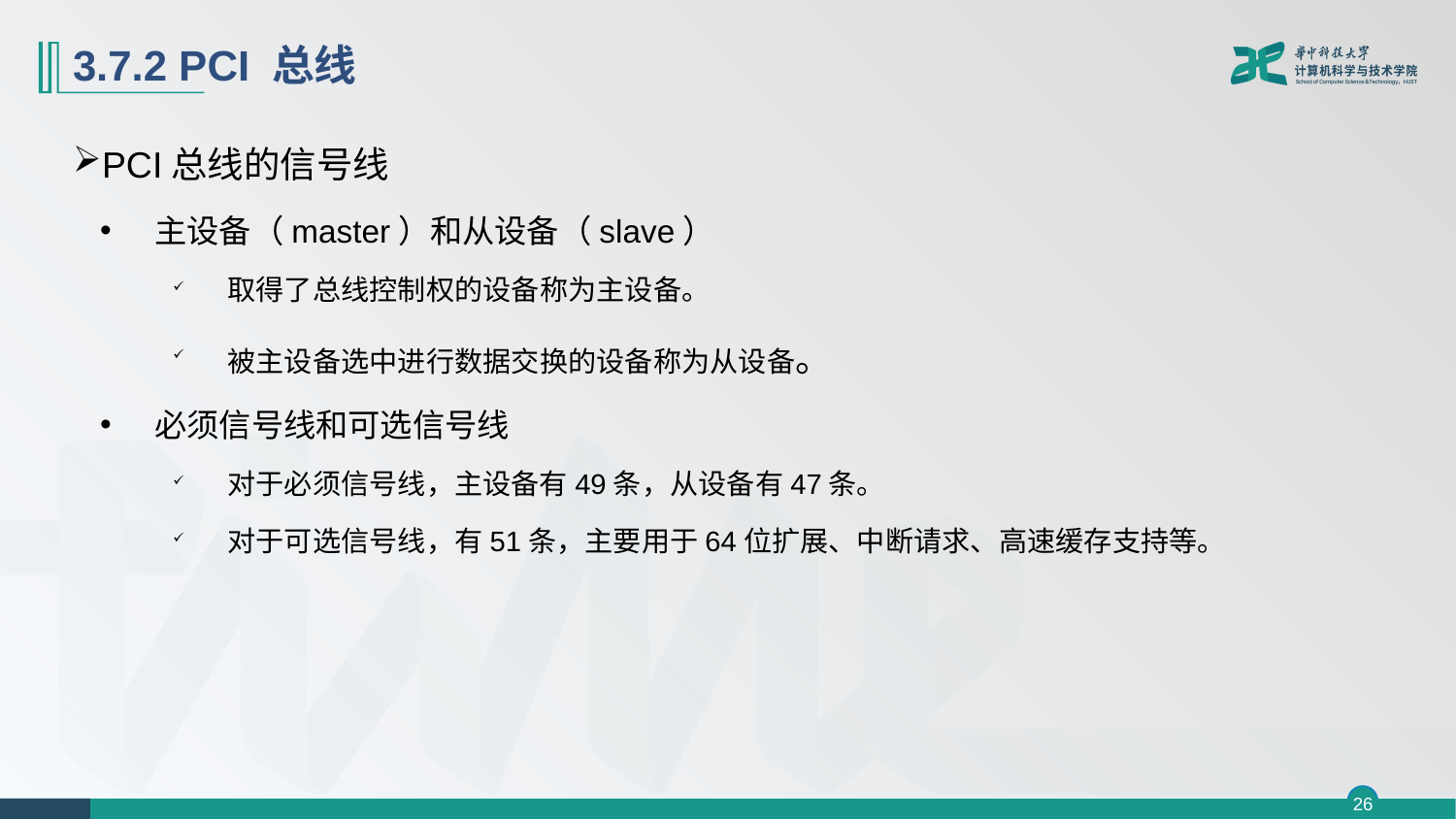

# 3.7.2 PCI 总线
PCI总线的信号线
主设备（master）和从设备（slave）
取得了总线控制权的设备称为主设备。
被主设备选中进行数据交换的设备称为从设备。
必须信号线和可选信号线
对于必须信号线，主设备有49条，从设备有47条。
对于可选信号线，有51条，主要用于64位扩展、中断请求、高速缓存支持等。